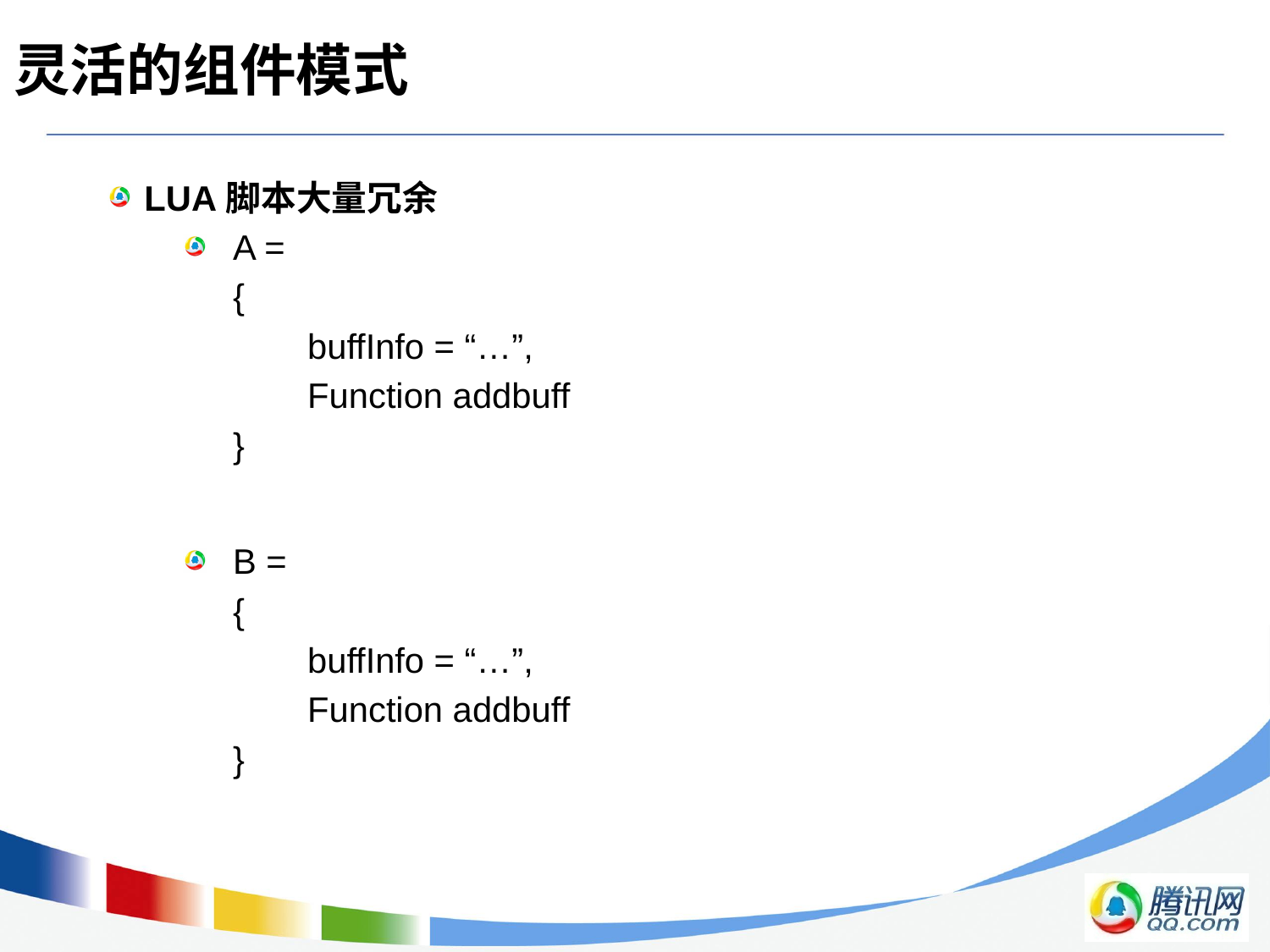

# 灵活的组件模式
LUA脚本大量冗余
A =
	{
	buffInfo = “…”,
	Function addbuff
	}

B =
	{
	buffInfo = “…”,
	Function addbuff
	}